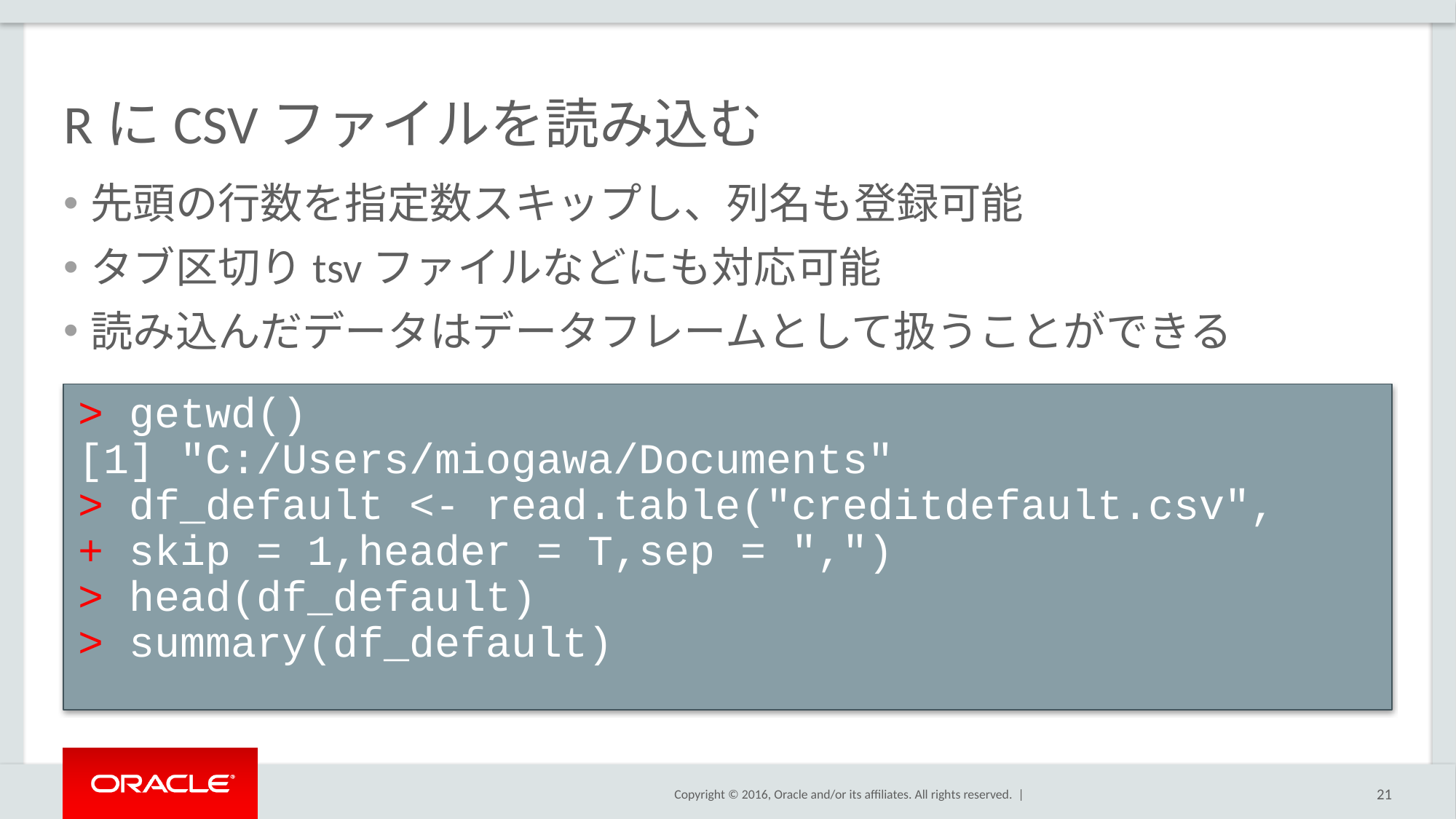

# RにCSVファイルを読み込む
先頭の行数を指定数スキップし、列名も登録可能
タブ区切りtsvファイルなどにも対応可能
読み込んだデータはデータフレームとして扱うことができる
> getwd()
[1] "C:/Users/miogawa/Documents"
> df_default <- read.table("creditdefault.csv",
+ skip = 1,header = T,sep = ",")
> head(df_default)
> summary(df_default)
21